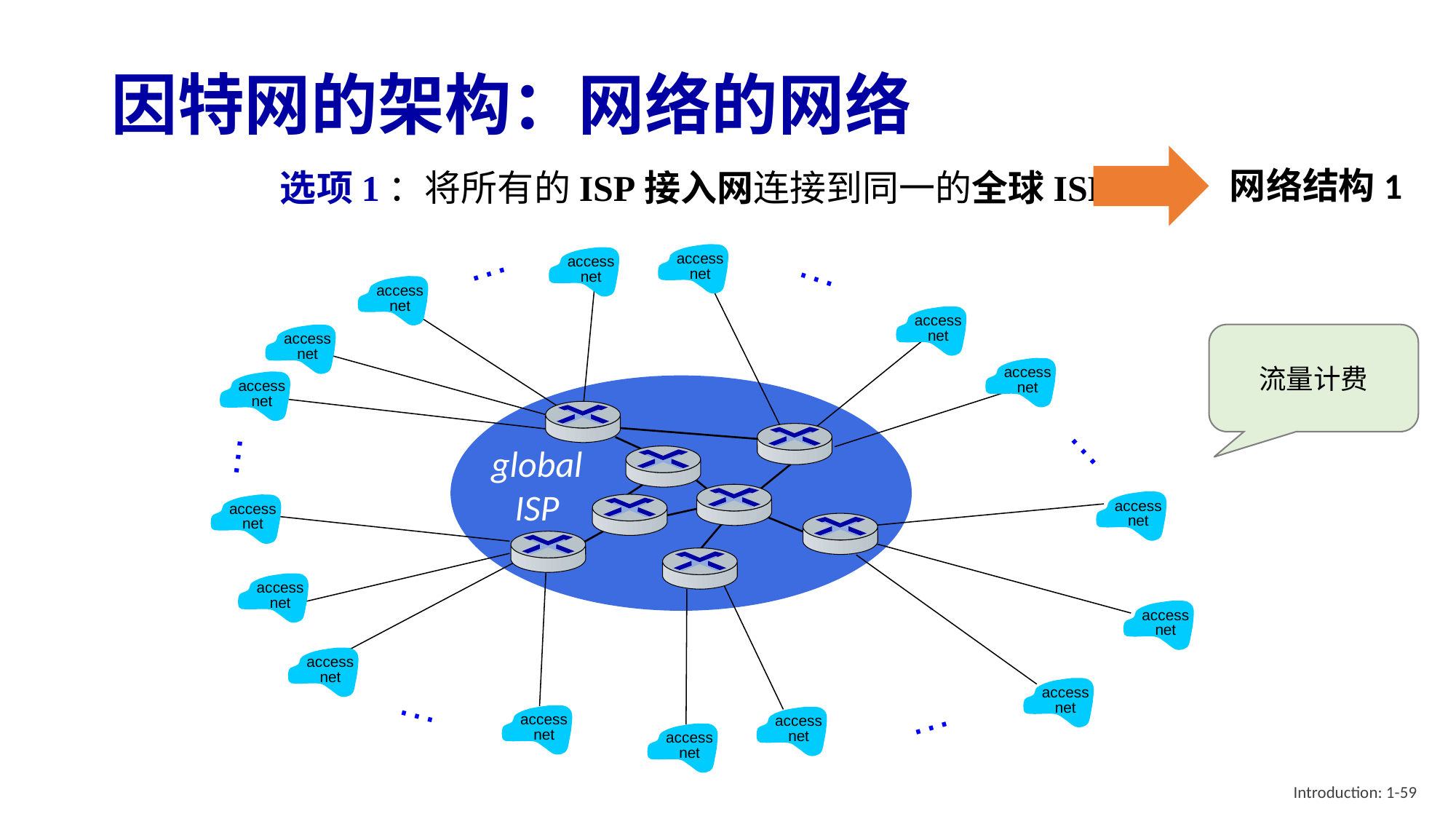

# 因特网的架构：网络的网络

网络结构1
选项1：将所有的ISP接入网连接到同一的全球ISP
…
…

access
net

access
net

access
net

access
net

access
net

access
net

access
net
…
…

access
net

access
net

access
net

access
net

access
net

access
net
…

access
net

access
net
…

access
net

global
ISP

流量计费
Introduction: 1-59